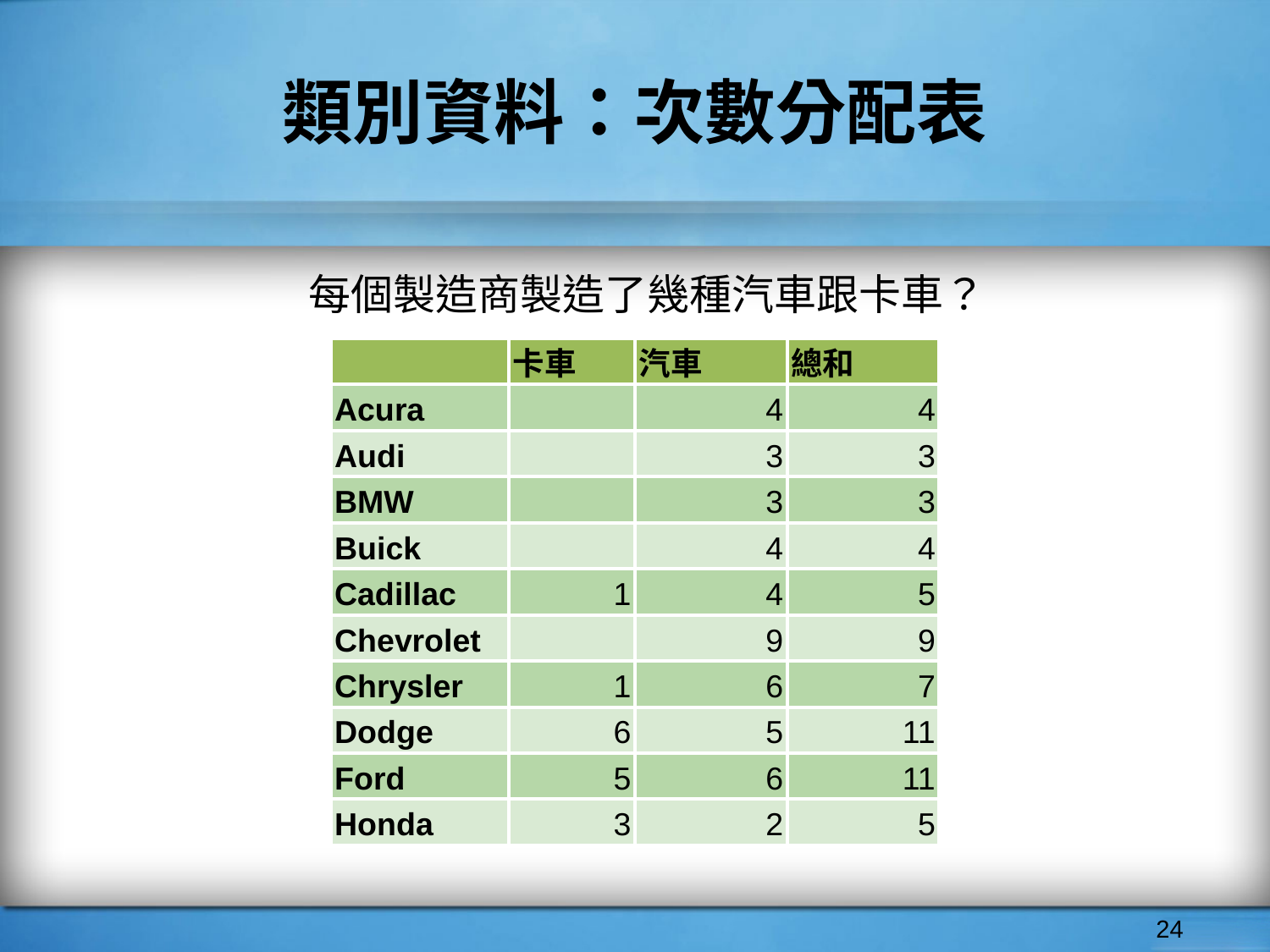

# 類別資料：次數分配表
每個製造商製造了幾種汽車跟卡車？
|  | 卡車 | 汽車 | 總和 |
| --- | --- | --- | --- |
| Acura |  | 4 | 4 |
| Audi |  | 3 | 3 |
| BMW |  | 3 | 3 |
| Buick |  | 4 | 4 |
| Cadillac | 1 | 4 | 5 |
| Chevrolet |  | 9 | 9 |
| Chrysler | 1 | 6 | 7 |
| Dodge | 6 | 5 | 11 |
| Ford | 5 | 6 | 11 |
| Honda | 3 | 2 | 5 |
24